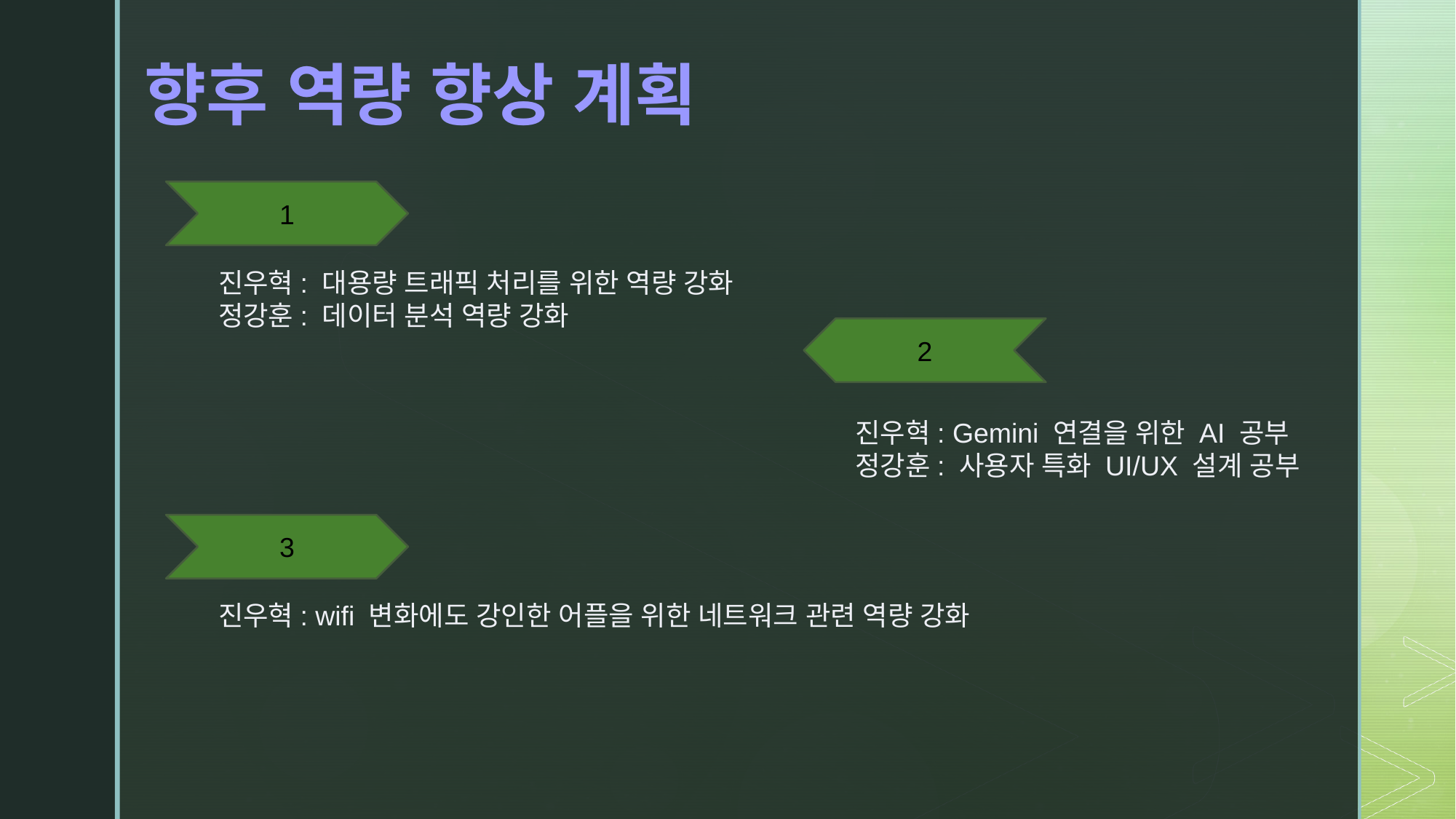

향후 역량 향상 계획
1
진우혁: 대용량 트래픽 처리를 위한 역량 강화
정강훈: 데이터 분석 역량 강화
2
진우혁: Gemini 연결을 위한 AI 공부
정강훈: 사용자 특화 UI/UX 설계 공부
3
진우혁: wifi 변화에도 강인한 어플을 위한 네트워크 관련 역량 강화